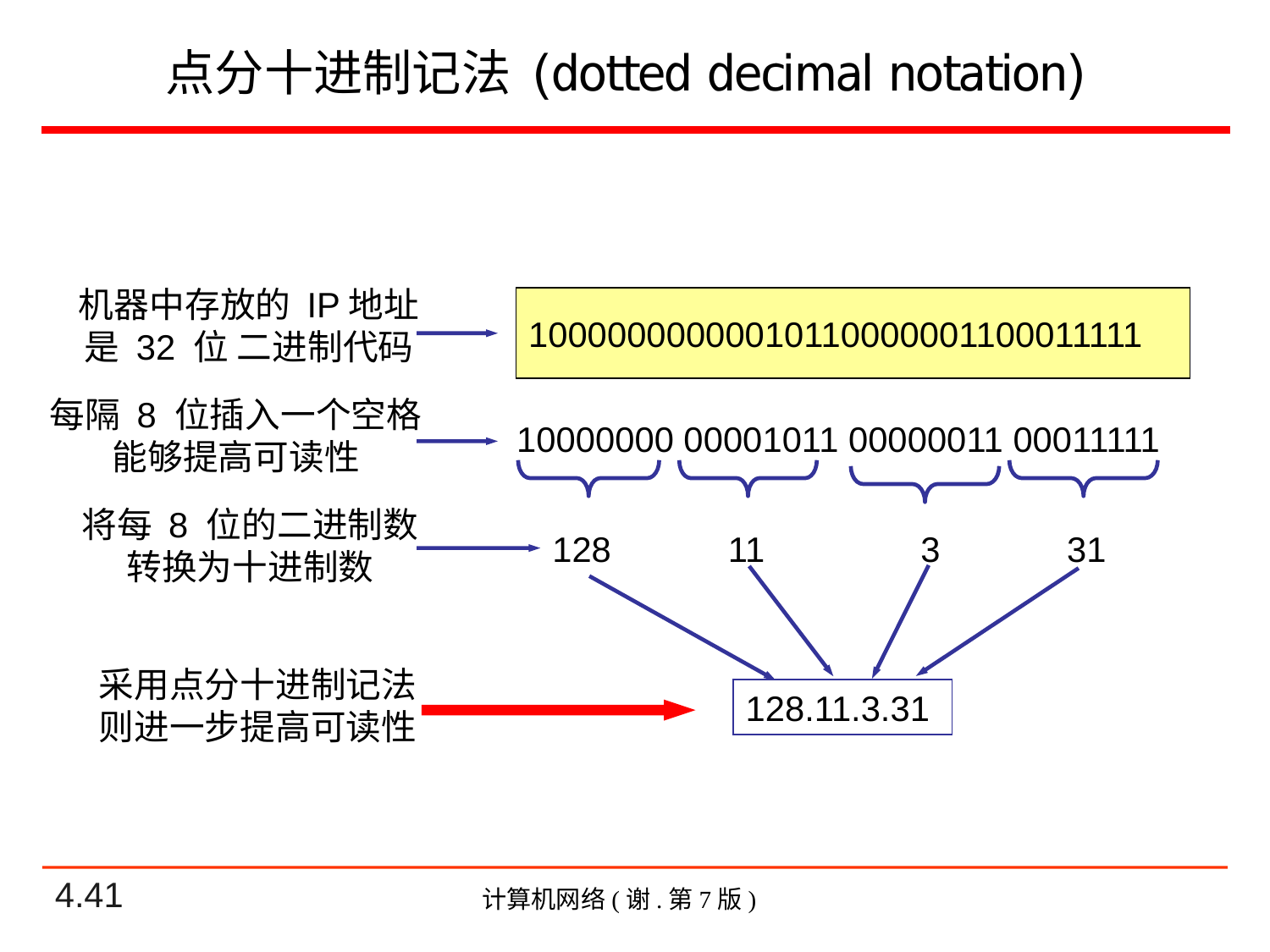

# 点分十进制记法 (dotted decimal notation)
机器中存放的 IP地址
是 32 位 二进制代码
10000000000010110000001100011111

每隔 8 位插入一个空格
能够提高可读性
10000000 00001011 00000011 00011111

将每 8 位的二进制数
转换为十进制数
128               11                3             31

采用点分十进制记法
则进一步提高可读性
128.11.3.31